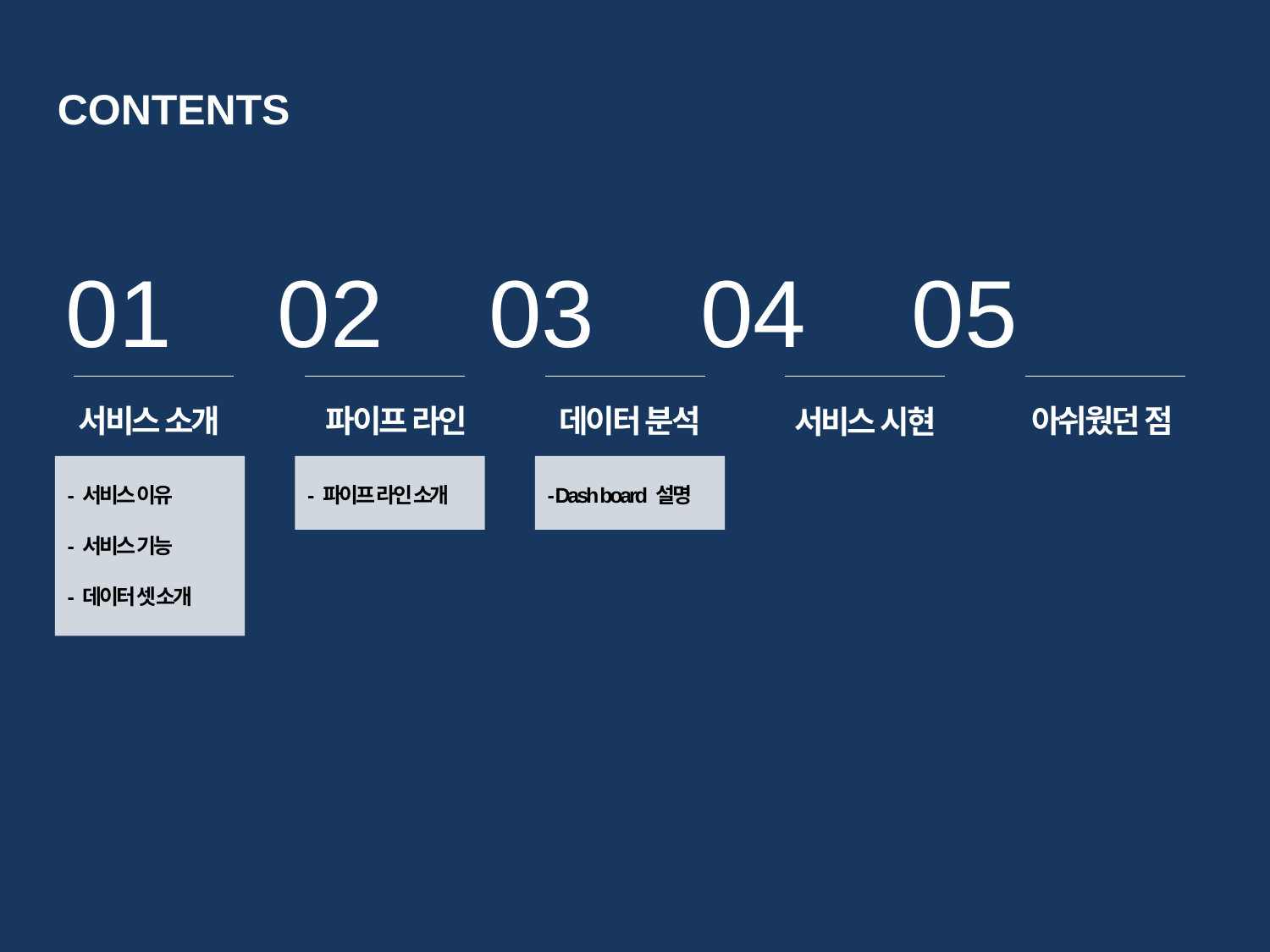

CONTENTS
01    02    03    04    05
서비스 소개
파이프 라인
데이터 분석
아쉬웠던 점
서비스 시현

- 서비스 이유

- 서비스 기능

- 데이터 셋 소개
- 파이프 라인 소개

- Dash board 설명